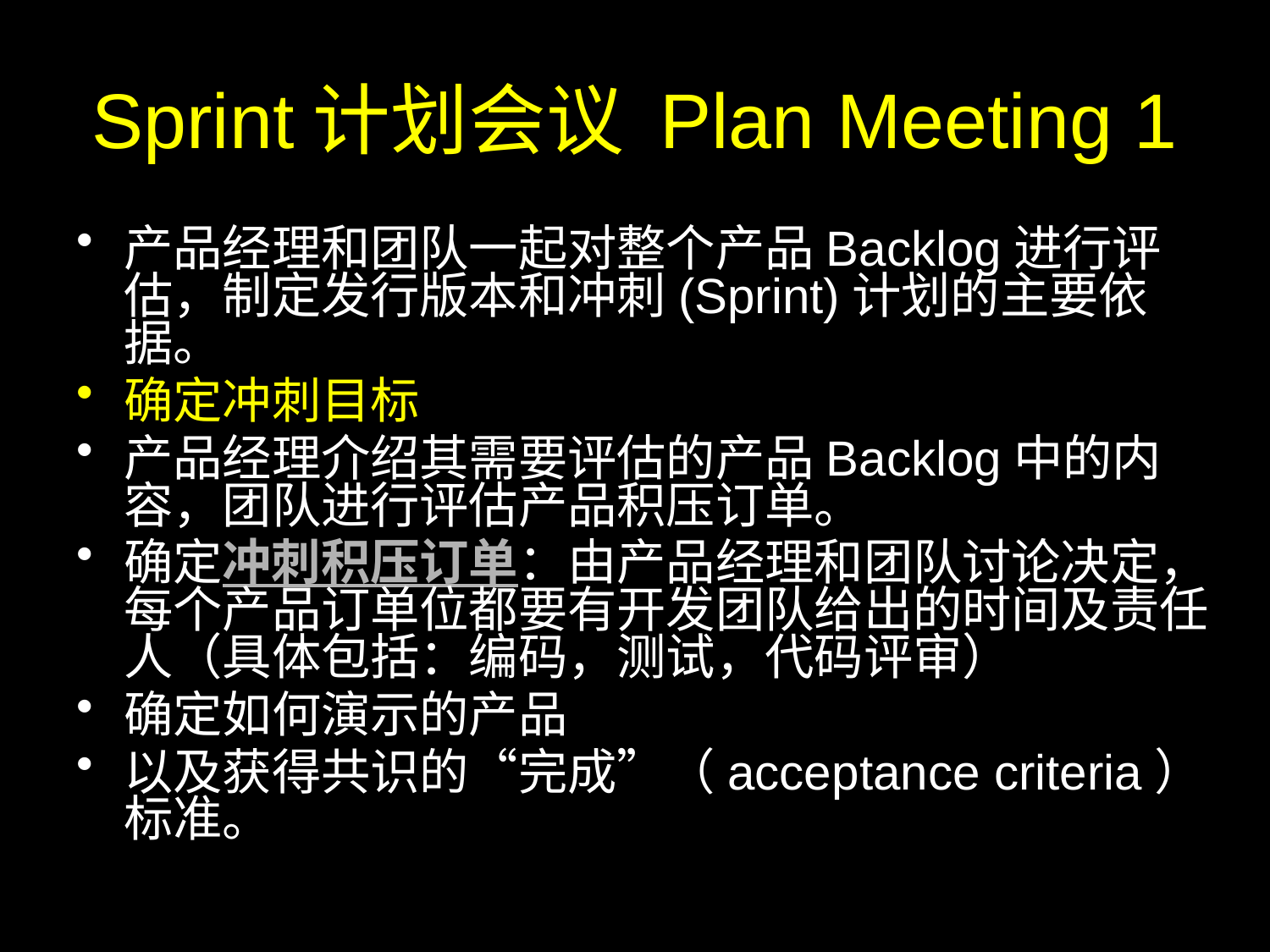

# Sprint计划会议 Plan Meeting 1
产品经理和团队一起对整个产品Backlog进行评估，制定发行版本和冲刺(Sprint)计划的主要依据。
确定冲刺目标
产品经理介绍其需要评估的产品Backlog中的内容，团队进行评估产品积压订单。
确定冲刺积压订单：由产品经理和团队讨论决定，每个产品订单位都要有开发团队给出的时间及责任人（具体包括：编码，测试，代码评审）
确定如何演示的产品
以及获得共识的“完成”（acceptance criteria）标准。